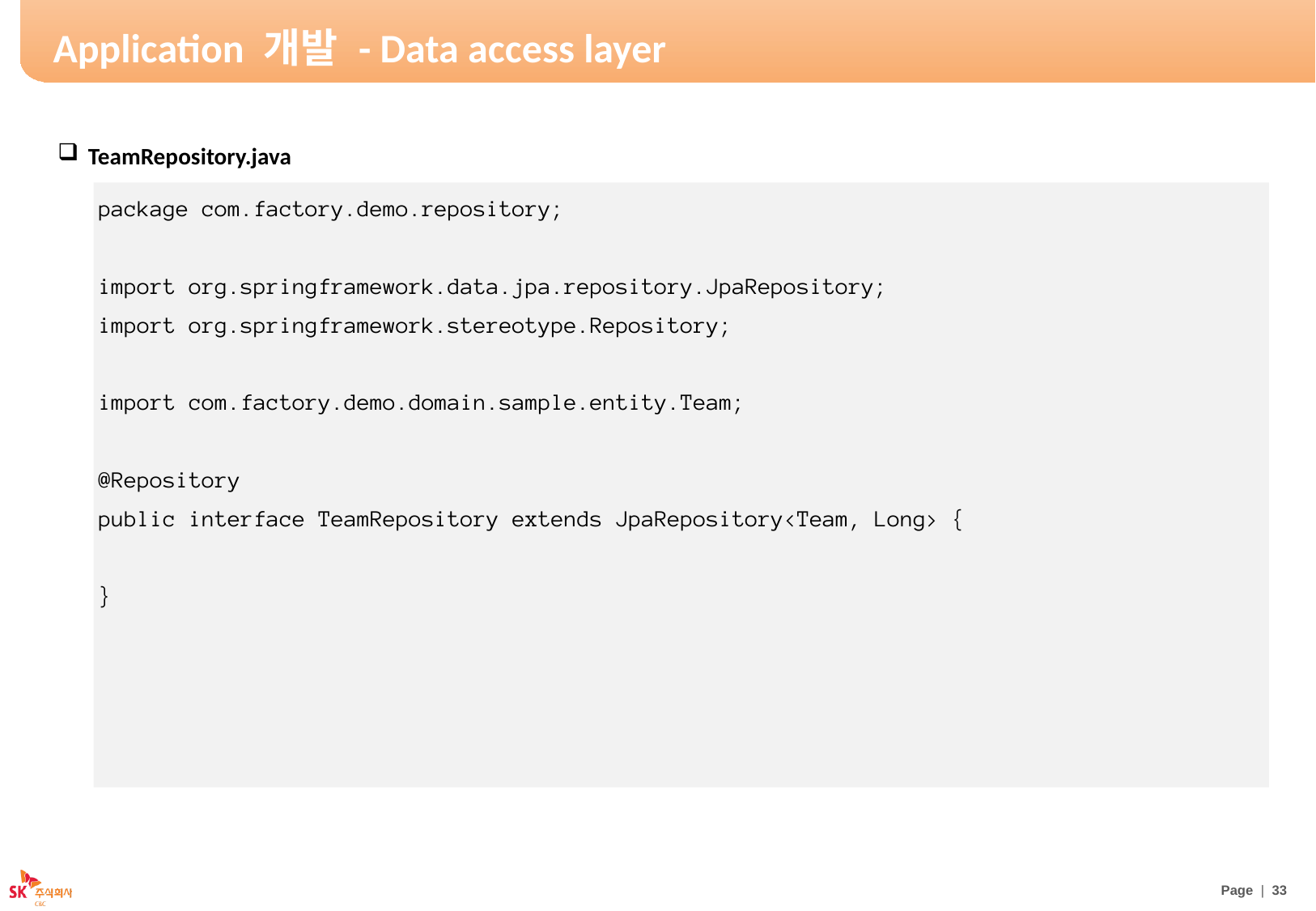

# Application 개발 - Data access layer
TeamRepository.java
package com.factory.demo.repository;

import org.springframework.data.jpa.repository.JpaRepository;
import org.springframework.stereotype.Repository;

import com.factory.demo.domain.sample.entity.Team;

@Repository
public interface TeamRepository extends JpaRepository<Team, Long> {

}